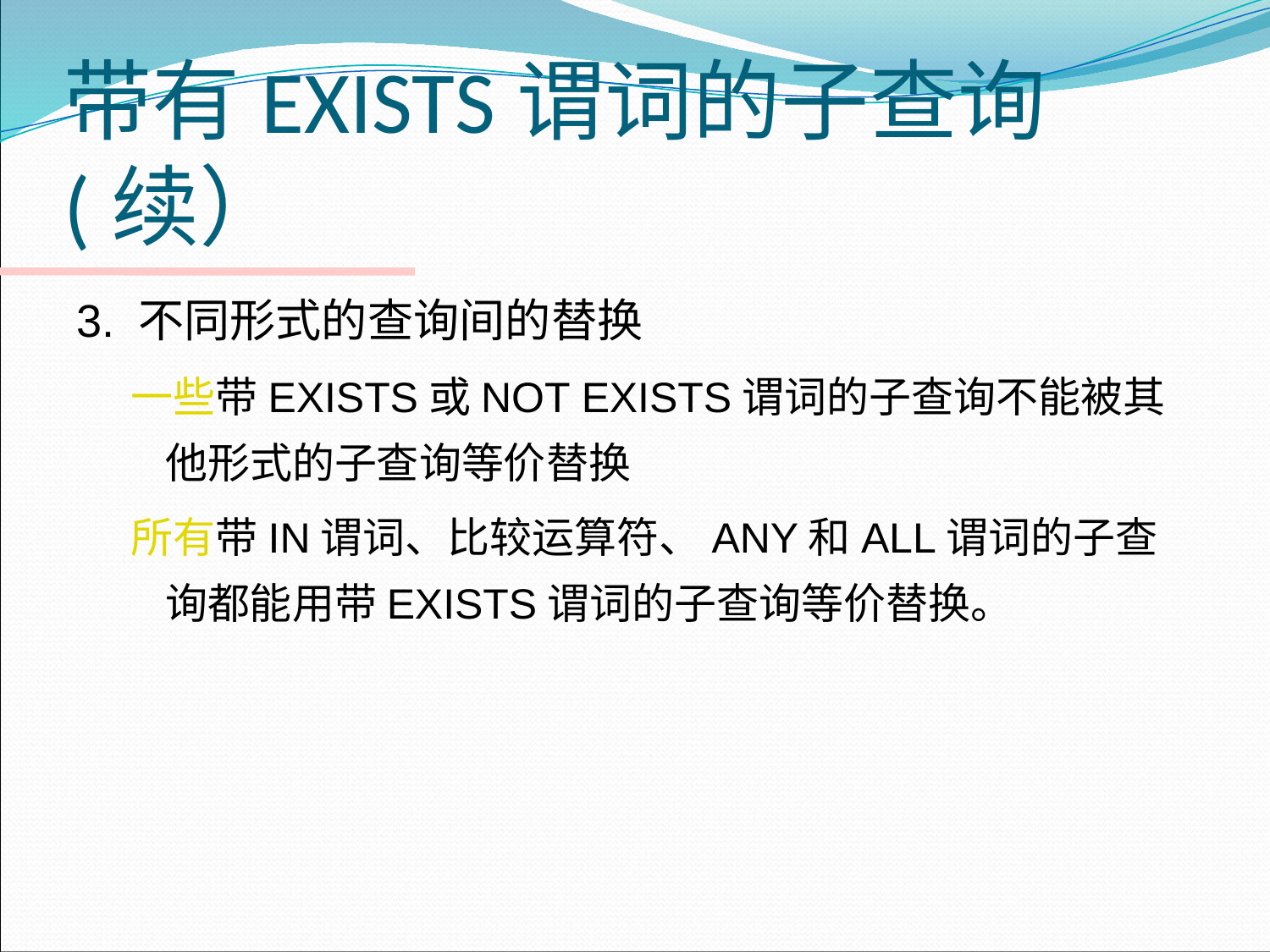

# 带有EXISTS谓词的子查询(续）
3. 不同形式的查询间的替换
一些带EXISTS或NOT EXISTS谓词的子查询不能被其他形式的子查询等价替换
所有带IN谓词、比较运算符、ANY和ALL谓词的子查询都能用带EXISTS谓词的子查询等价替换。

330